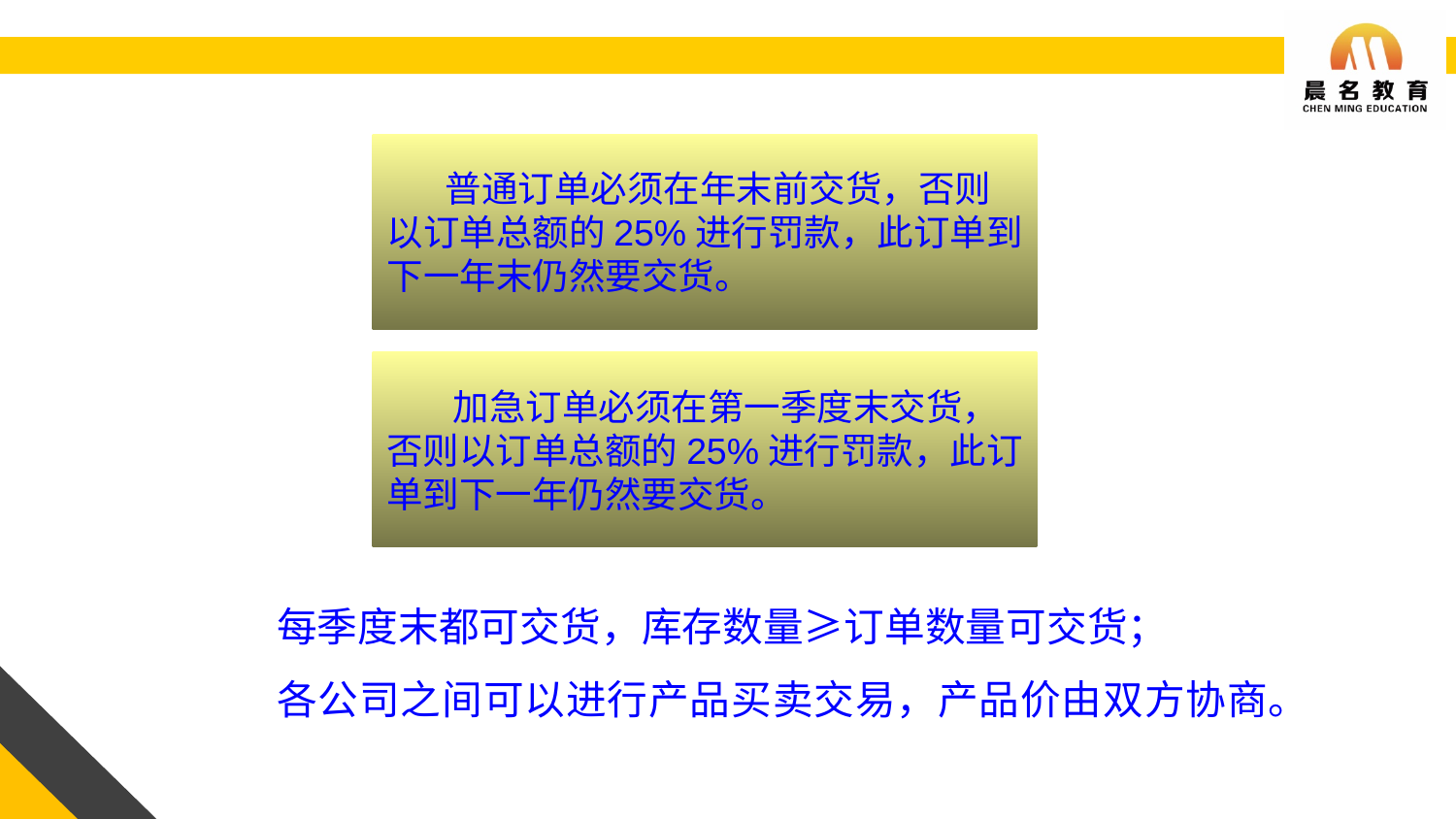

普通订单必须在年末前交货，否则以订单总额的25%进行罚款，此订单到下一年末仍然要交货。
       加急订单必须在第一季度末交货，否则以订单总额的25%进行罚款，此订单到下一年仍然要交货。
每季度末都可交货，库存数量≥订单数量可交货；
各公司之间可以进行产品买卖交易，产品价由双方协商。